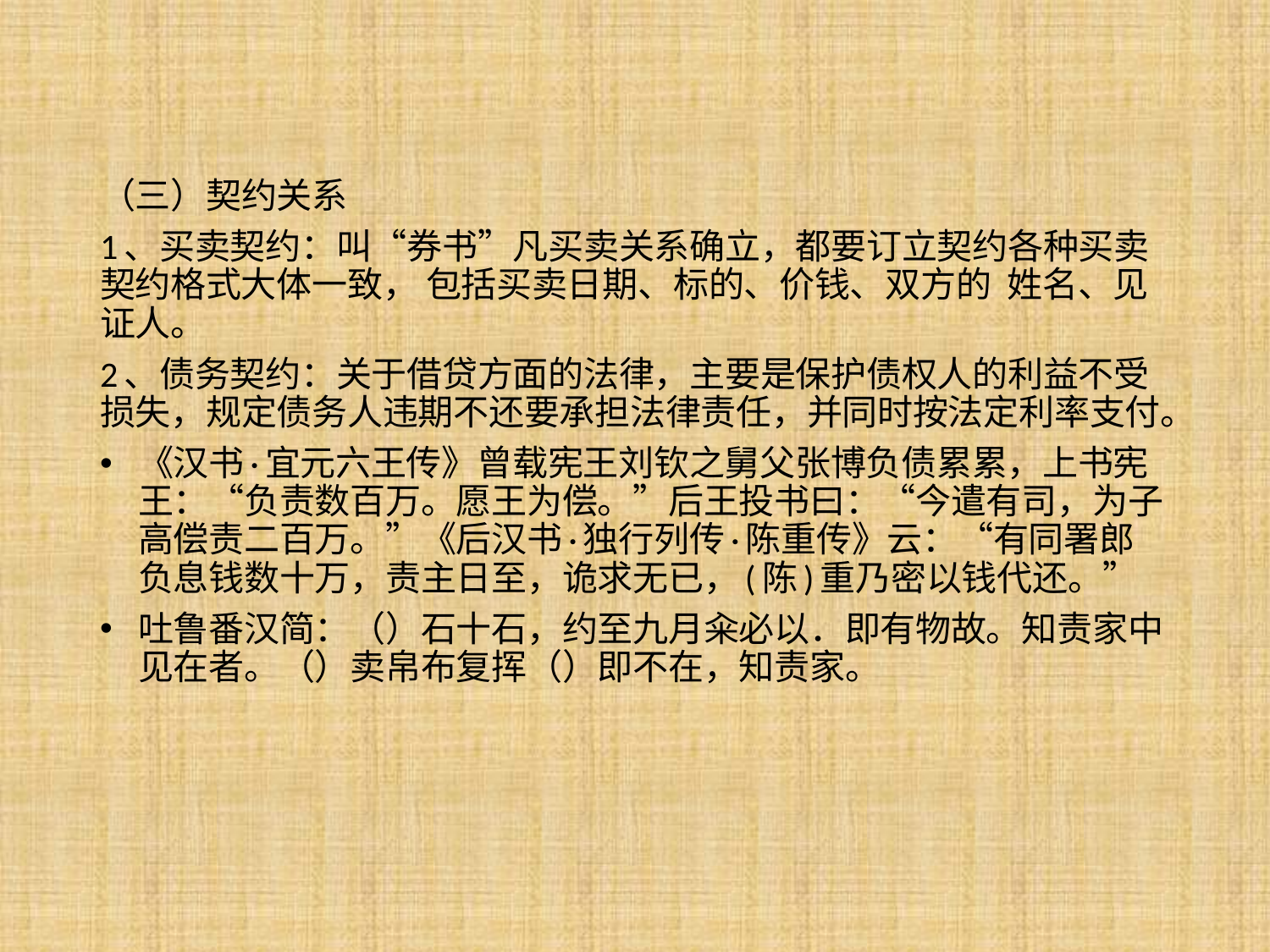

（三）契约关系
1、买卖契约：叫“券书”凡买卖关系确立，都要订立契约各种买卖契约格式大体一致， 包括买卖日期、标的、价钱、双方的  姓名、见证人。
2、债务契约：关于借贷方面的法律，主要是保护债权人的利益不受损失，规定债务人违期不还要承担法律责任，并同时按法定利率支付。
《汉书·宜元六王传》曾载宪王刘钦之舅父张博负债累累，上书宪王：“负责数百万。愿王为偿。”后王投书曰：“今遣有司，为子高偿责二百万。”《后汉书·独行列传·陈重传》云：“有同署郎负息钱数十万，责主日至，诡求无已，(陈)重乃密以钱代还。”
吐鲁番汉简：（）石十石，约至九月籴必以．即有物故。知责家中见在者。（）卖帛布复挥（）即不在，知责家。